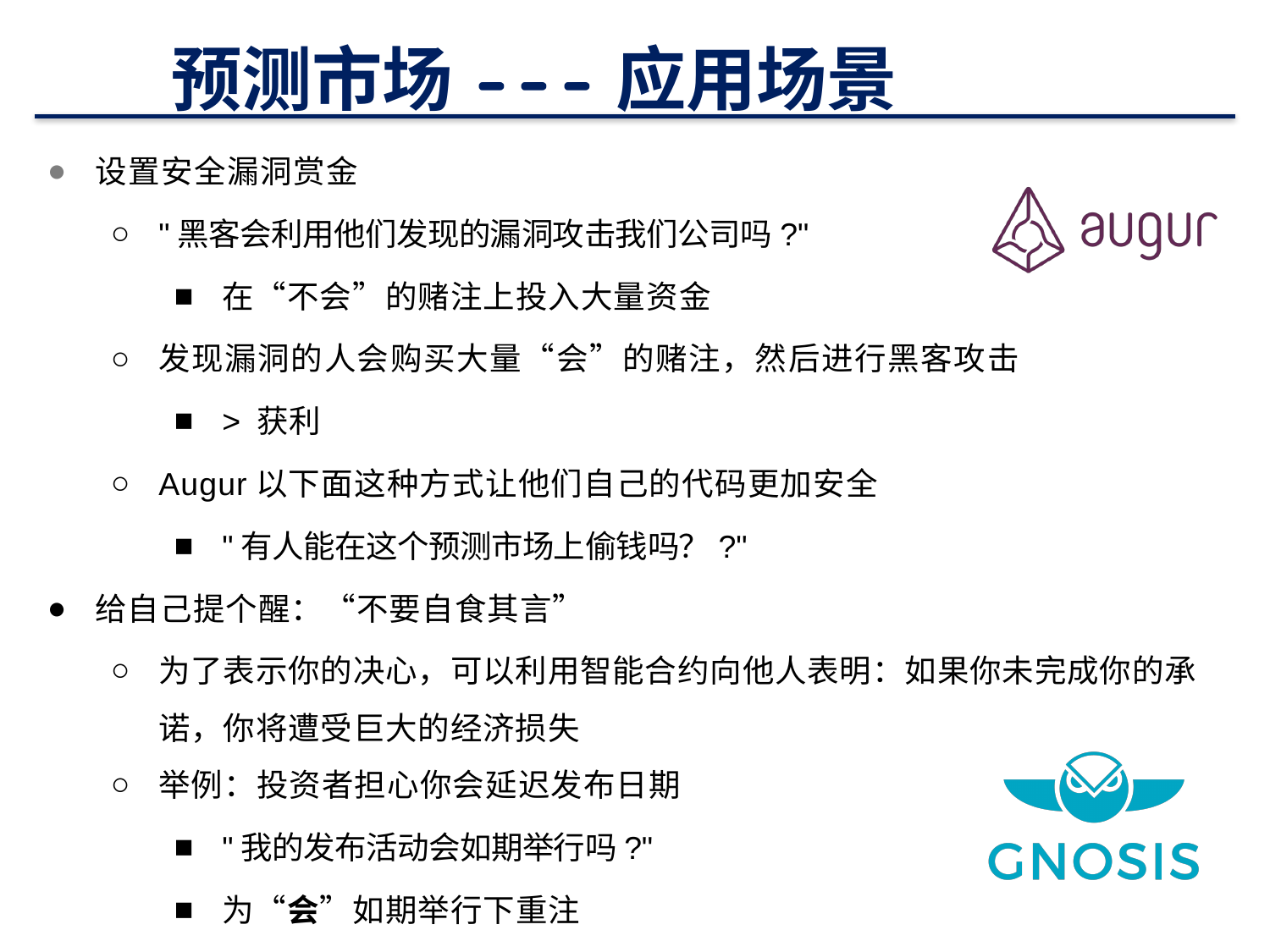

# 预测市场---应用场景
设置安全漏洞赏金
"黑客会利用他们发现的漏洞攻击我们公司吗?"
在“不会”的赌注上投入大量资金
发现漏洞的人会购买大量“会”的赌注，然后进行黑客攻击
> 获利
Augur以下面这种方式让他们自己的代码更加安全
"有人能在这个预测市场上偷钱吗？?"
给自己提个醒：“不要自食其言”
为了表示你的决心，可以利用智能合约向他人表明：如果你未完成你的承诺，你将遭受巨大的经济损失
举例：投资者担心你会延迟发布日期
"我的发布活动会如期举行吗?"
为“会”如期举行下重注